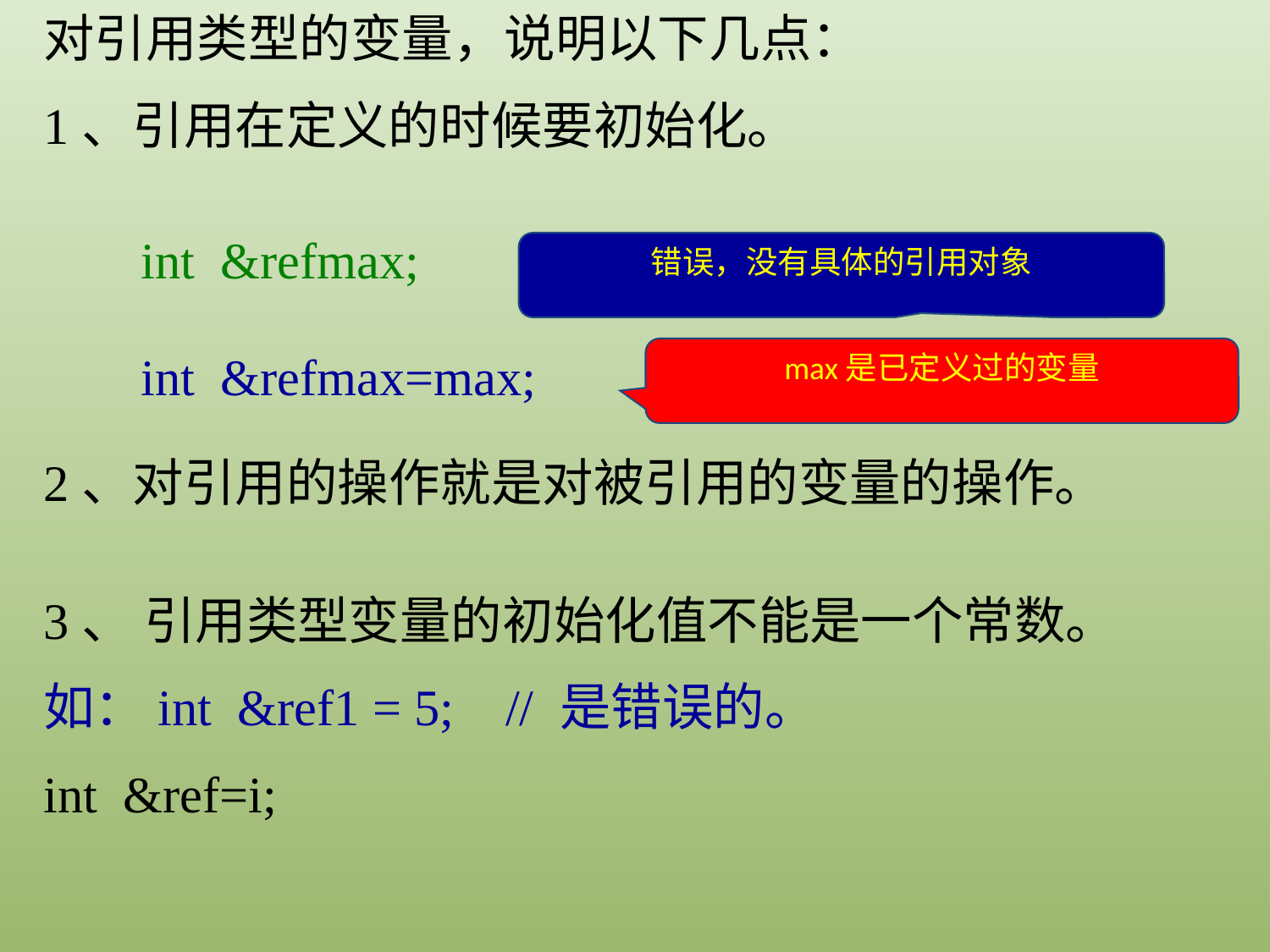

对引用类型的变量，说明以下几点：
1、引用在定义的时候要初始化。
 int  &refmax;
错误，没有具体的引用对象
max是已定义过的变量
 int  &refmax=max;
2、对引用的操作就是对被引用的变量的操作。
3、 引用类型变量的初始化值不能是一个常数。
如：int  &ref1 = 5;    // 是错误的。
int  &ref=i;
545